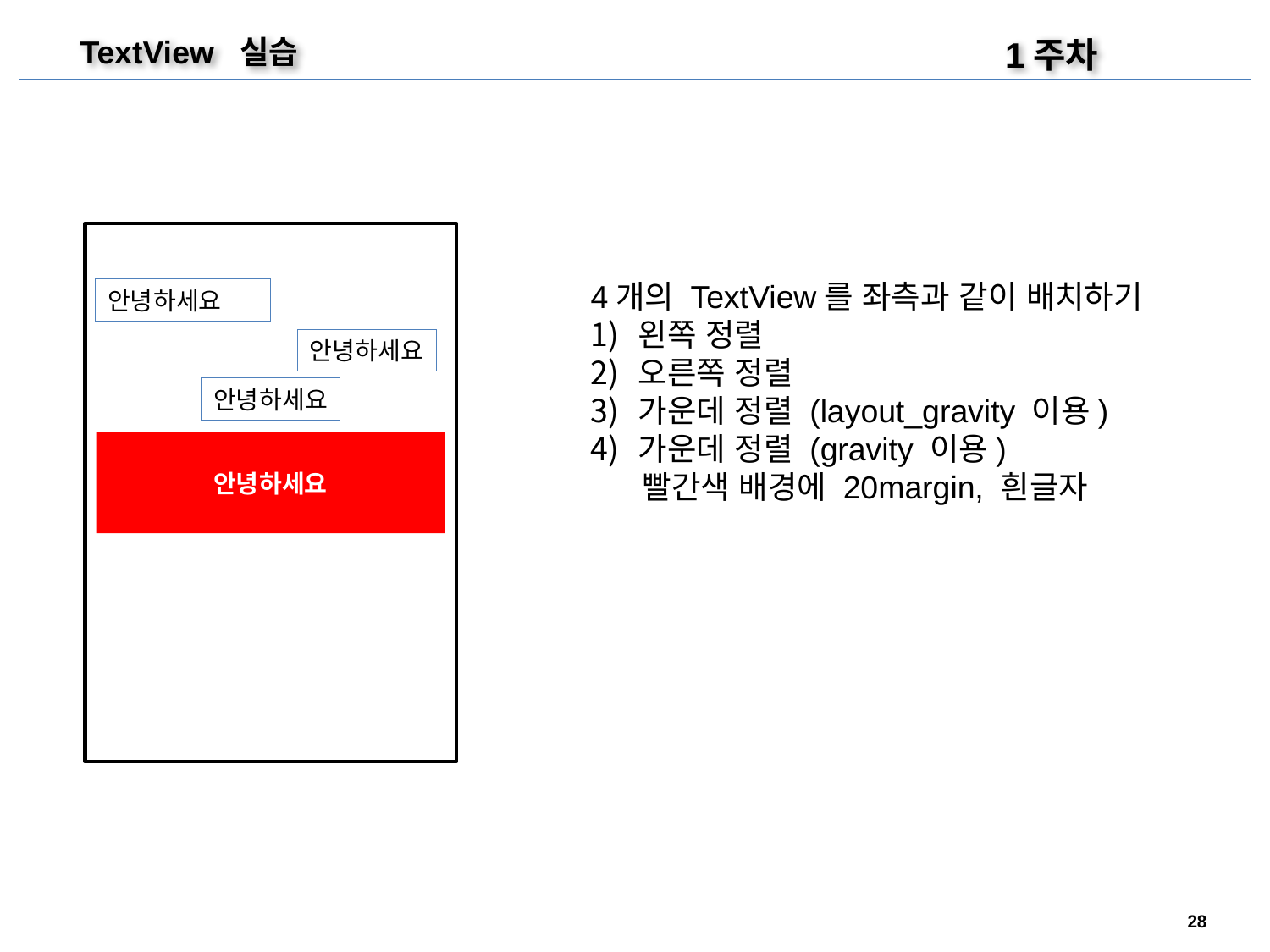

1주차
TextView  실습

4개의 TextView를 좌측과 같이 배치하기
왼쪽 정렬
오른쪽 정렬
가운데 정렬 (layout_gravity 이용)
가운데 정렬 (gravity 이용)
     빨간색 배경에 20margin, 흰글자
안녕하세요
안녕하세요
안녕하세요

안녕하세요